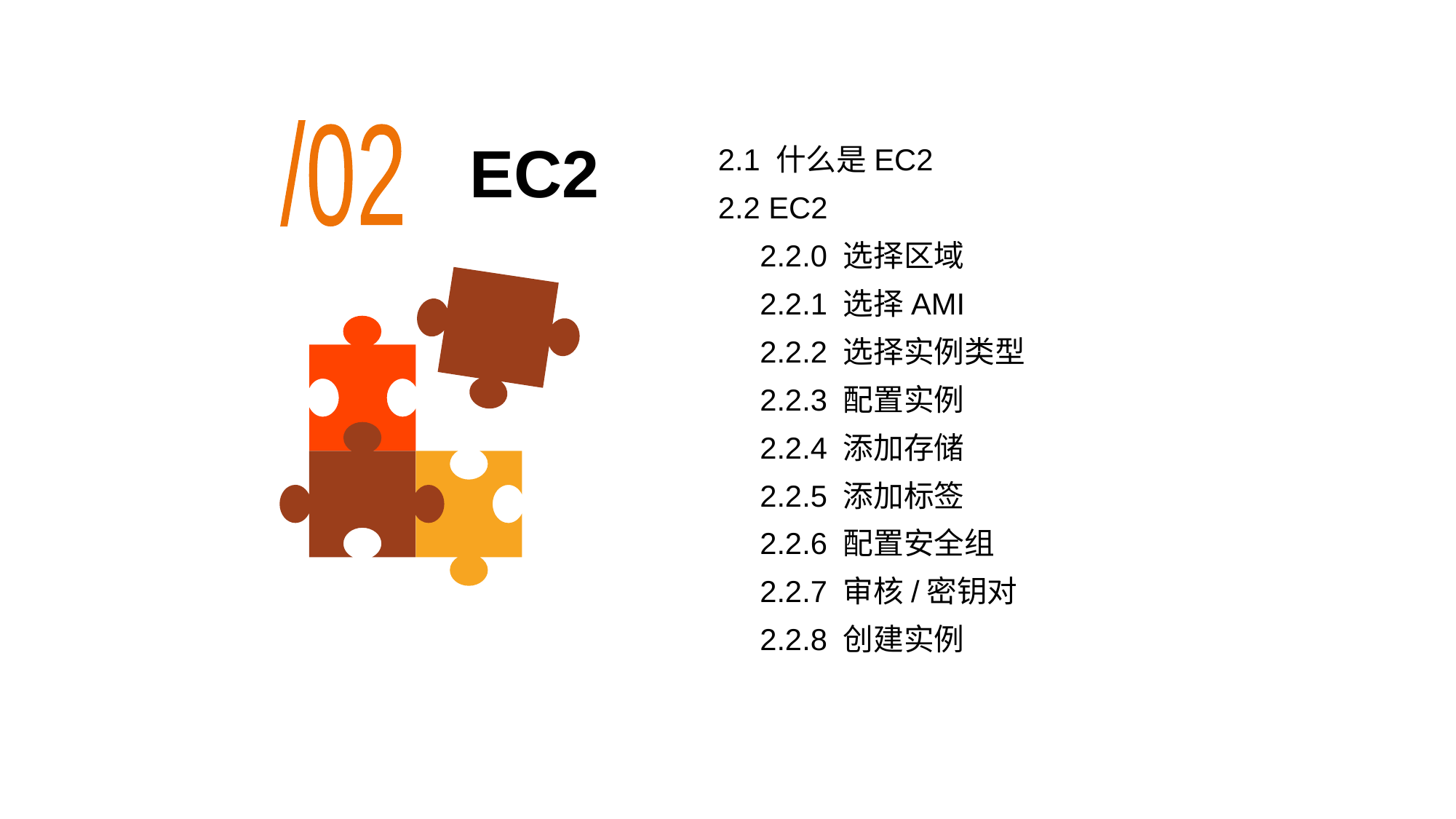

/02
# EC2
2.1 什么是EC2
2.2 EC2
     2.2.0 选择区域
     2.2.1 选择AMI
     2.2.2 选择实例类型
     2.2.3 配置实例
     2.2.4 添加存储
     2.2.5 添加标签
     2.2.6 配置安全组
     2.2.7 审核/密钥对
     2.2.8 创建实例